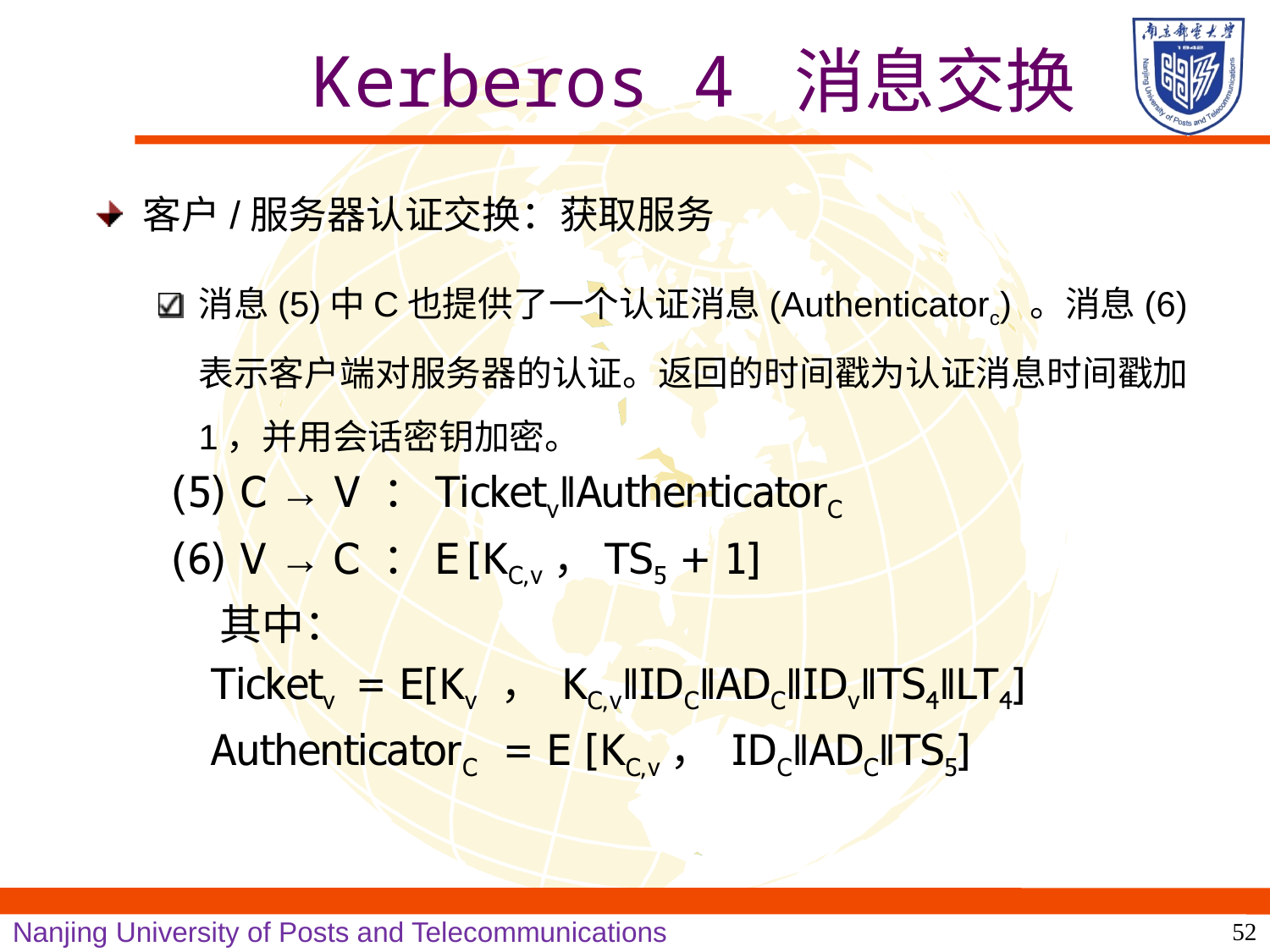

# Kerberos 4 消息交换
客户/服务器认证交换：获取服务
消息(5)中C也提供了一个认证消息(Authenticatorc) 。消息(6)表示客户端对服务器的认证。返回的时间戳为认证消息时间戳加1，并用会话密钥加密。
(5) C → V ：Ticketv‖AuthenticatorC
(6) V → C ：E [KC,v，TS5 + 1]
	其中：
    Ticketv  = E[Kv ， KC,v‖IDC‖ADC‖IDv‖TS4‖LT4]
    AuthenticatorC  = E [KC,v， IDC‖ADC‖TS5]
52